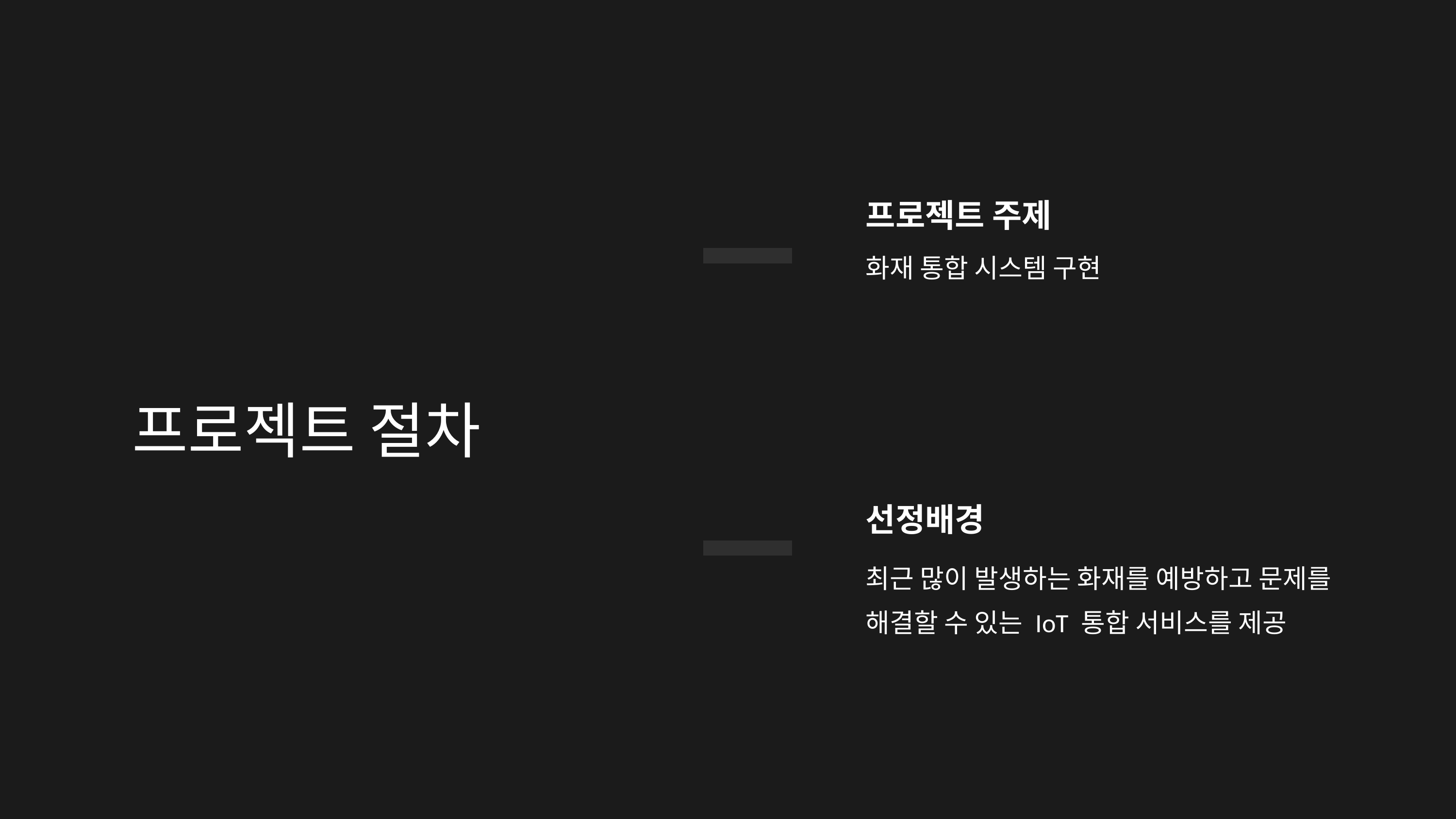

프로젝트 주제
화재 통합 시스템 구현
프로젝트 절차
선정배경
최근 많이 발생하는 화재를 예방하고 문제를 해결할 수 있는 IoT 통합 서비스를 제공